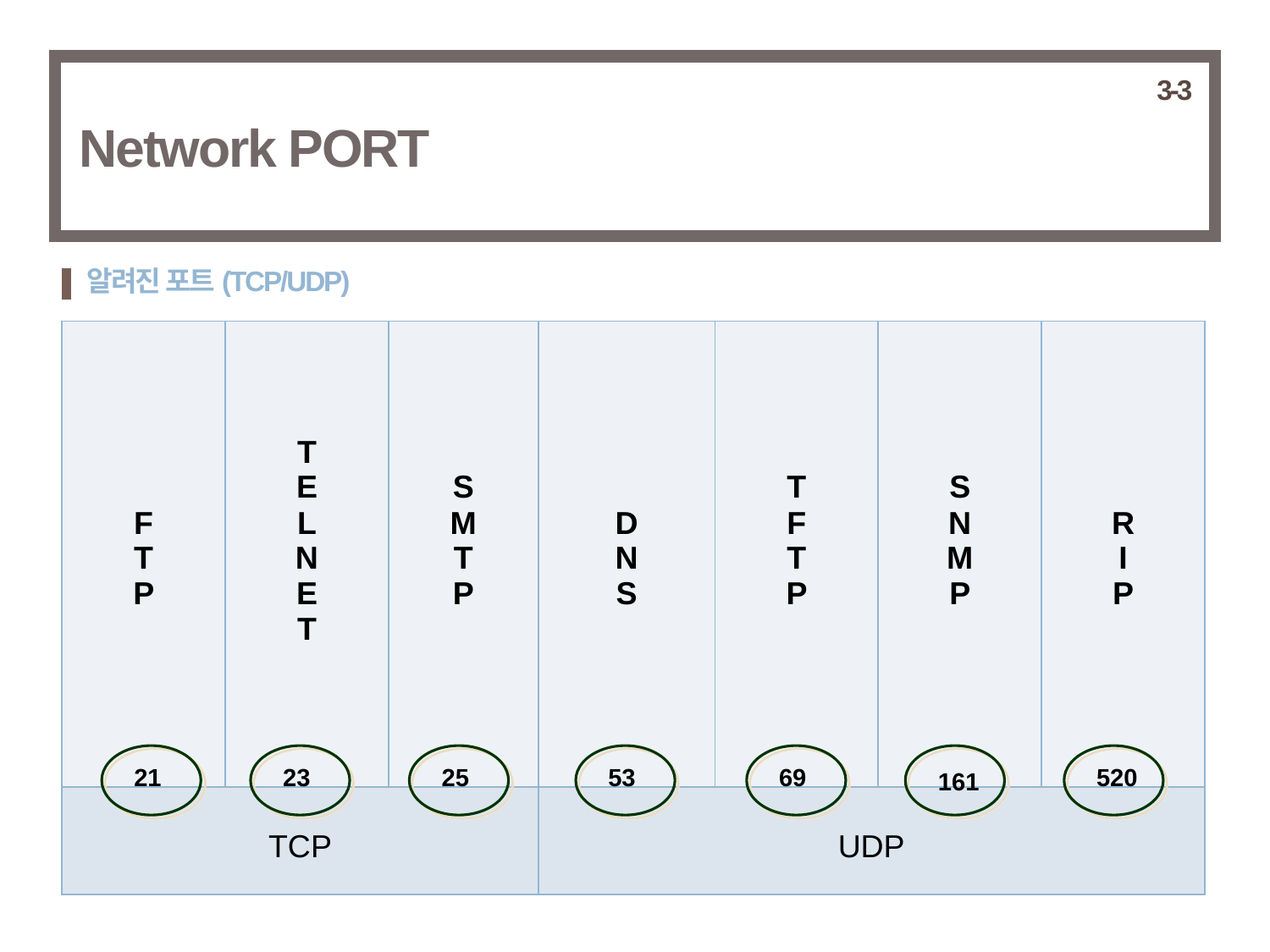

3-3
Network PORT
알려진 포트(TCP/UDP)
| F T P | T E L N E T | S M T P | D N S | T F T P | S N M P | R I P |
| --- | --- | --- | --- | --- | --- | --- |
| TCP |  |  | UDP |  |  |  |

21

23

25

53

69

161

520